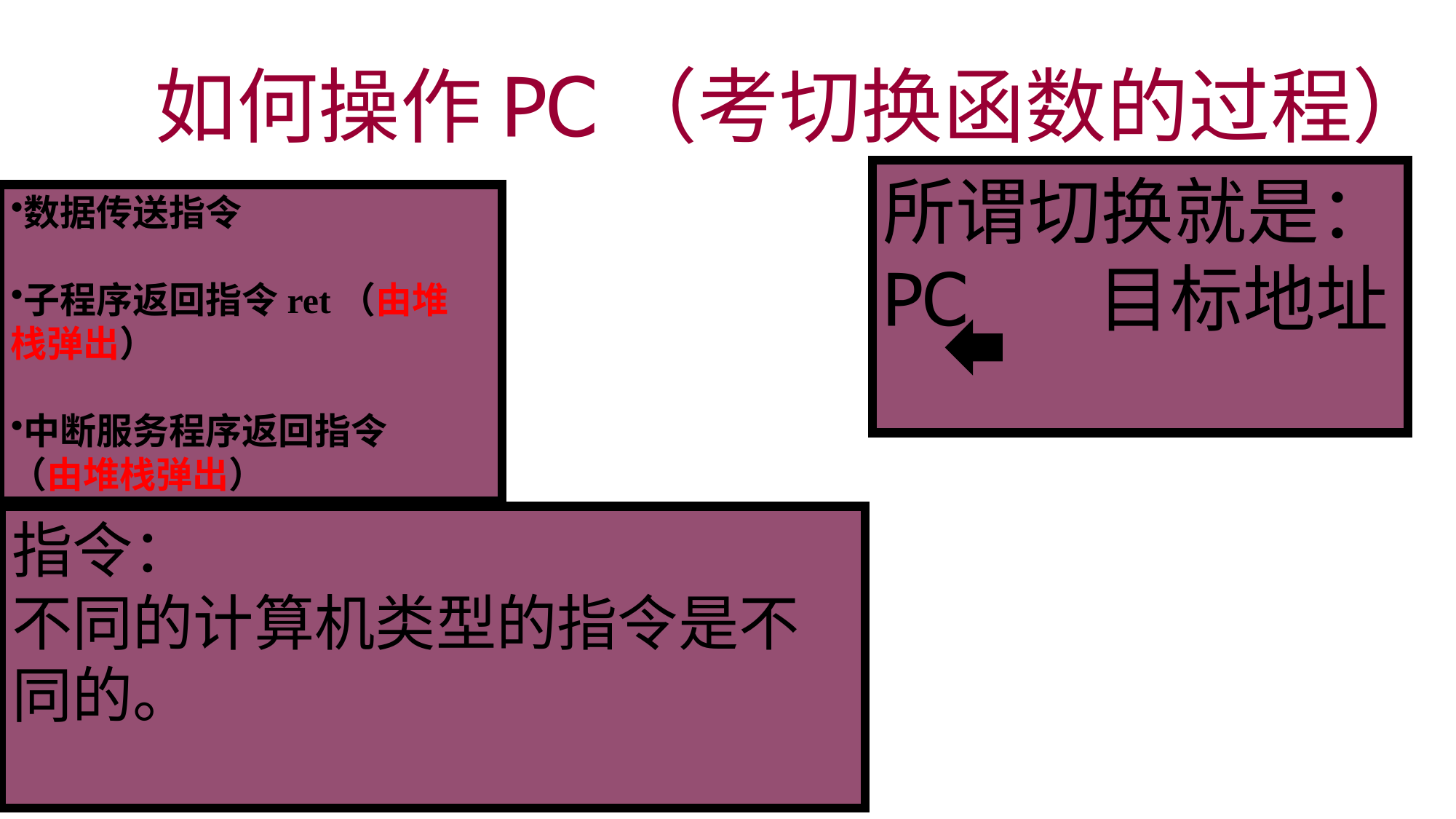

如何操作PC（考切换函数的过程）
所谓切换就是：
PC     目标地址

数据传送指令

子程序返回指令ret（由堆
栈弹出）

中断服务程序返回指令
（由堆栈弹出）
指令：
不同的计算机类型的指令是不同的。